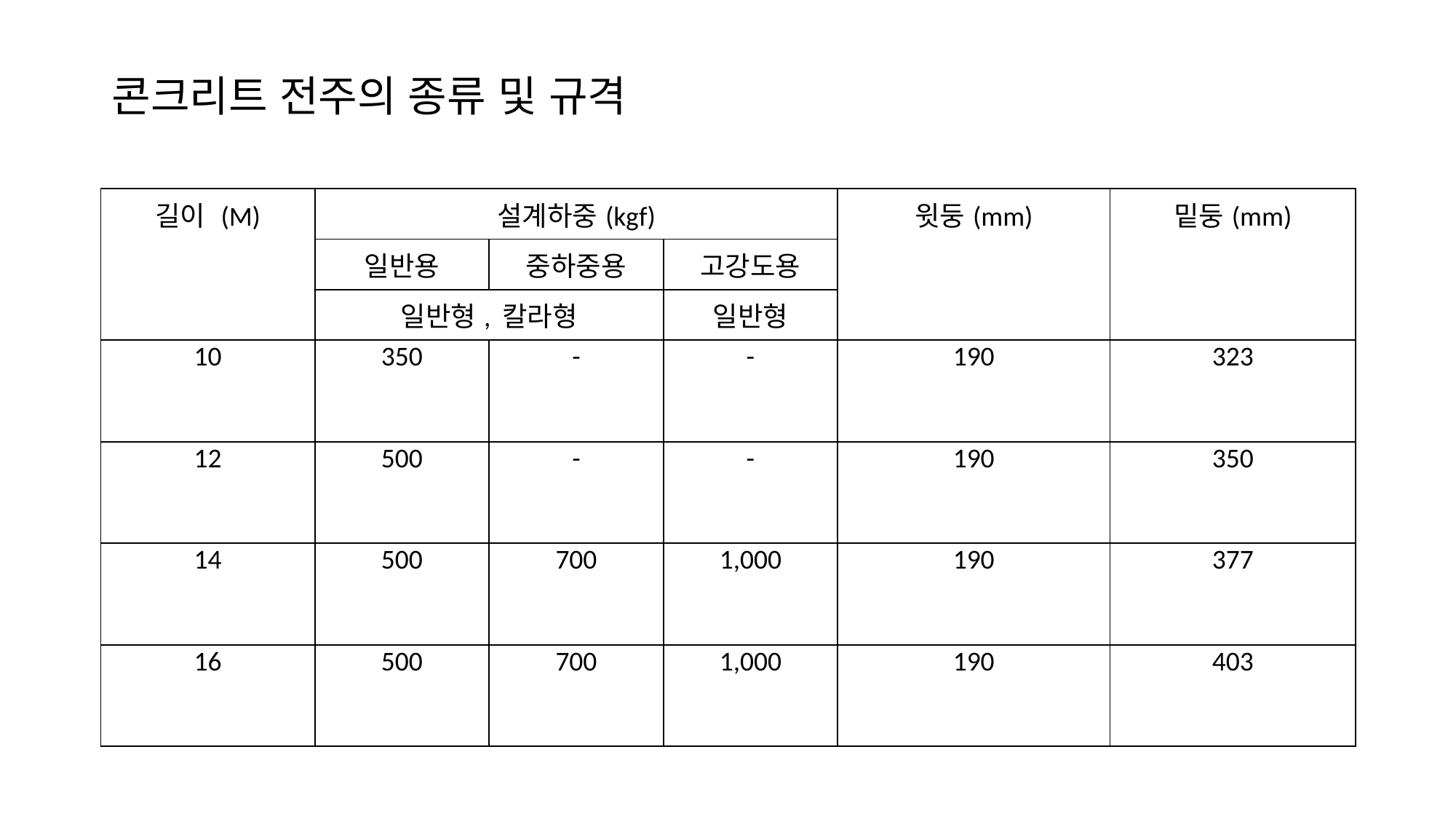

# 콘크리트 전주의 종류 및 규격
| 길이 (M) | 설계하중(kgf) |  |  | 윗둥(mm) | 밑둥(mm) |
| --- | --- | --- | --- | --- | --- |
|  | 일반용 | 중하중용 | 고강도용 |  |  |
|  | 일반형, 칼라형 |  | 일반형 |  |  |
| 10 | 350 | - | - | 190 | 323 |
| 12 | 500 | - | - | 190 | 350 |
| 14 | 500 | 700 | 1,000 | 190 | 377 |
| 16 | 500 | 700 | 1,000 | 190 | 403 |